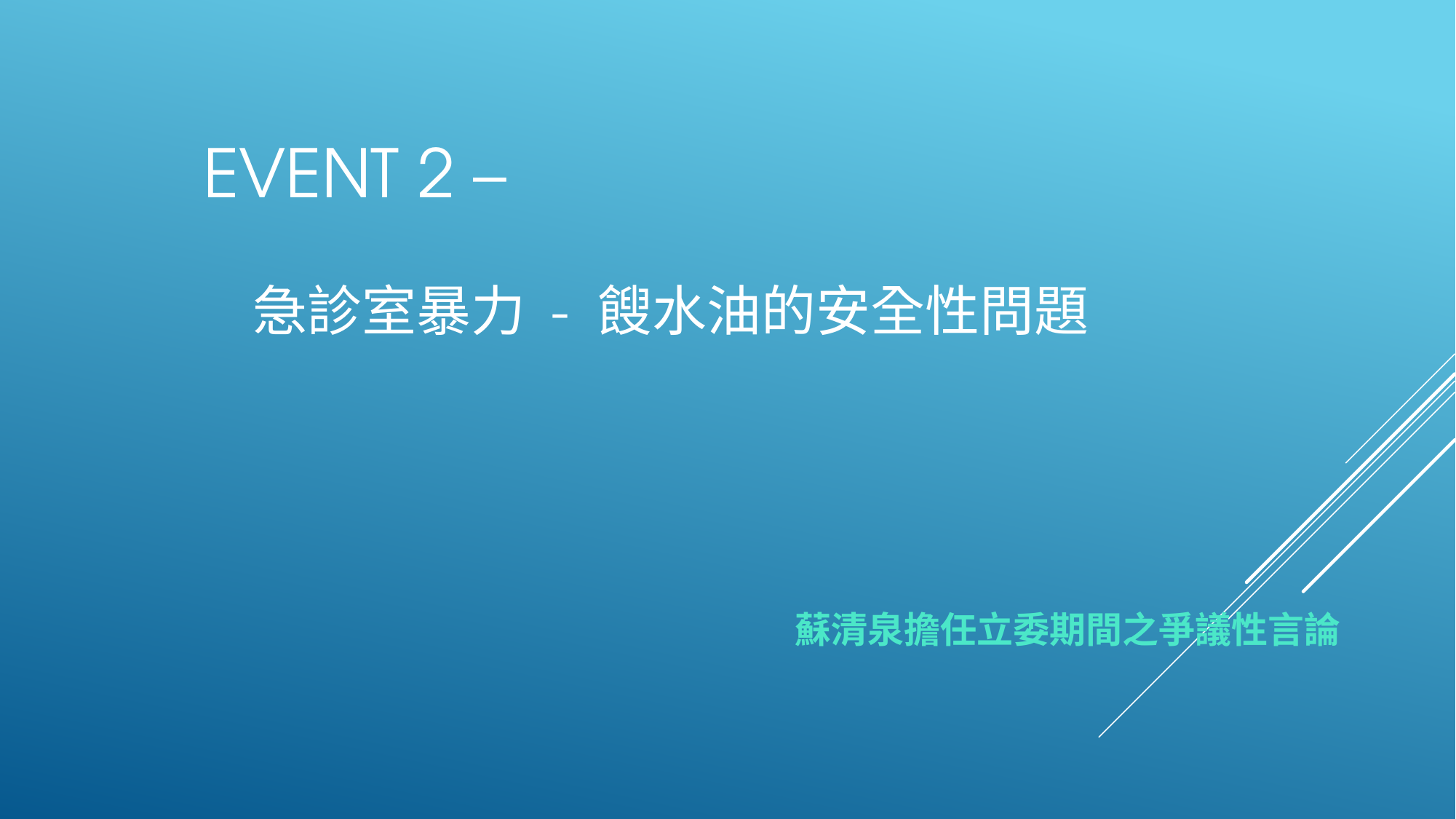

Event 2 –

   急診室暴力 - 餿水油的安全性問題
# 蘇清泉擔任立委期間之爭議性言論